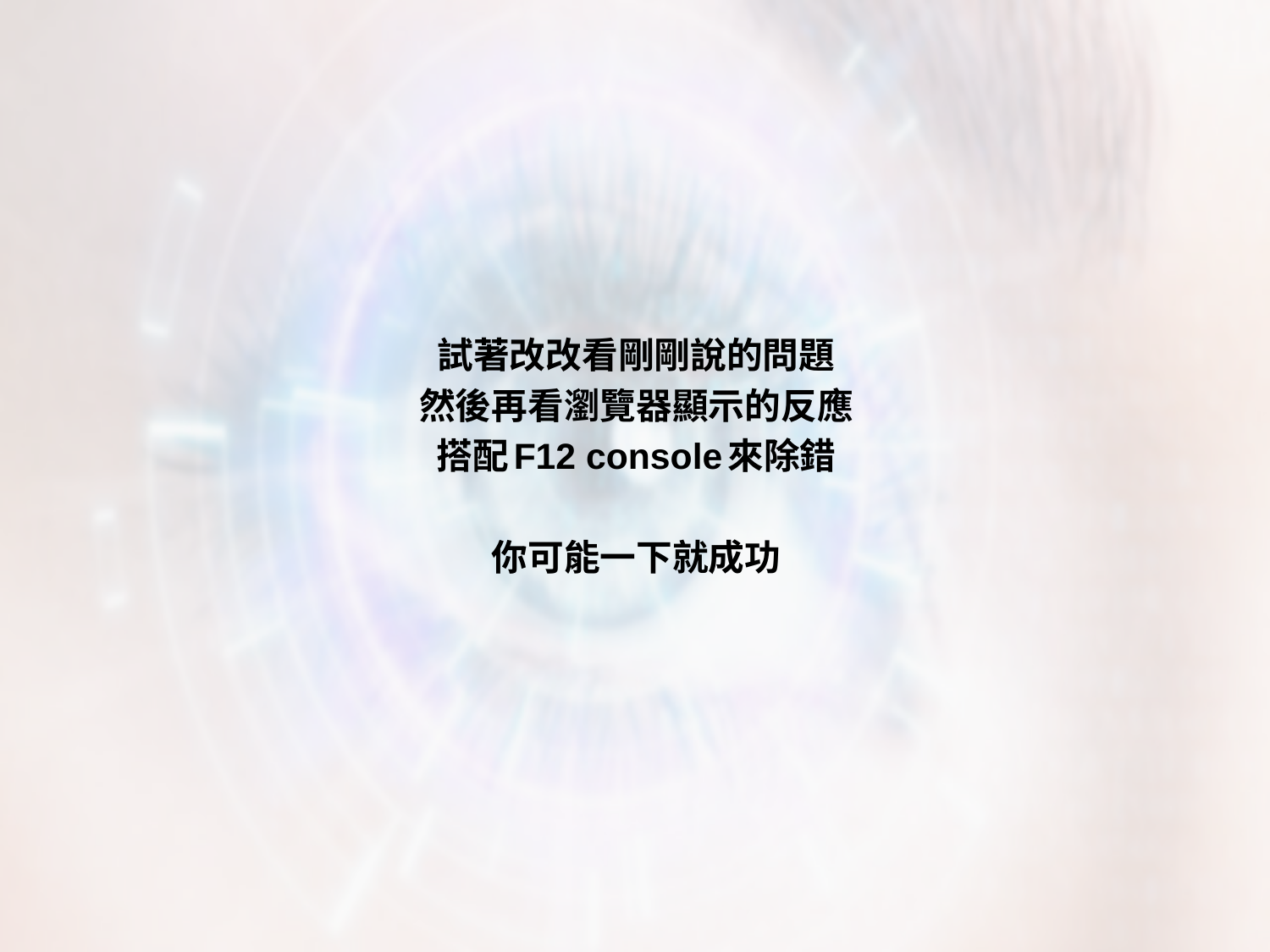

試著改改看剛剛說的問題
然後再看瀏覽器顯示的反應
搭配F12 console來除錯

你可能一下就成功